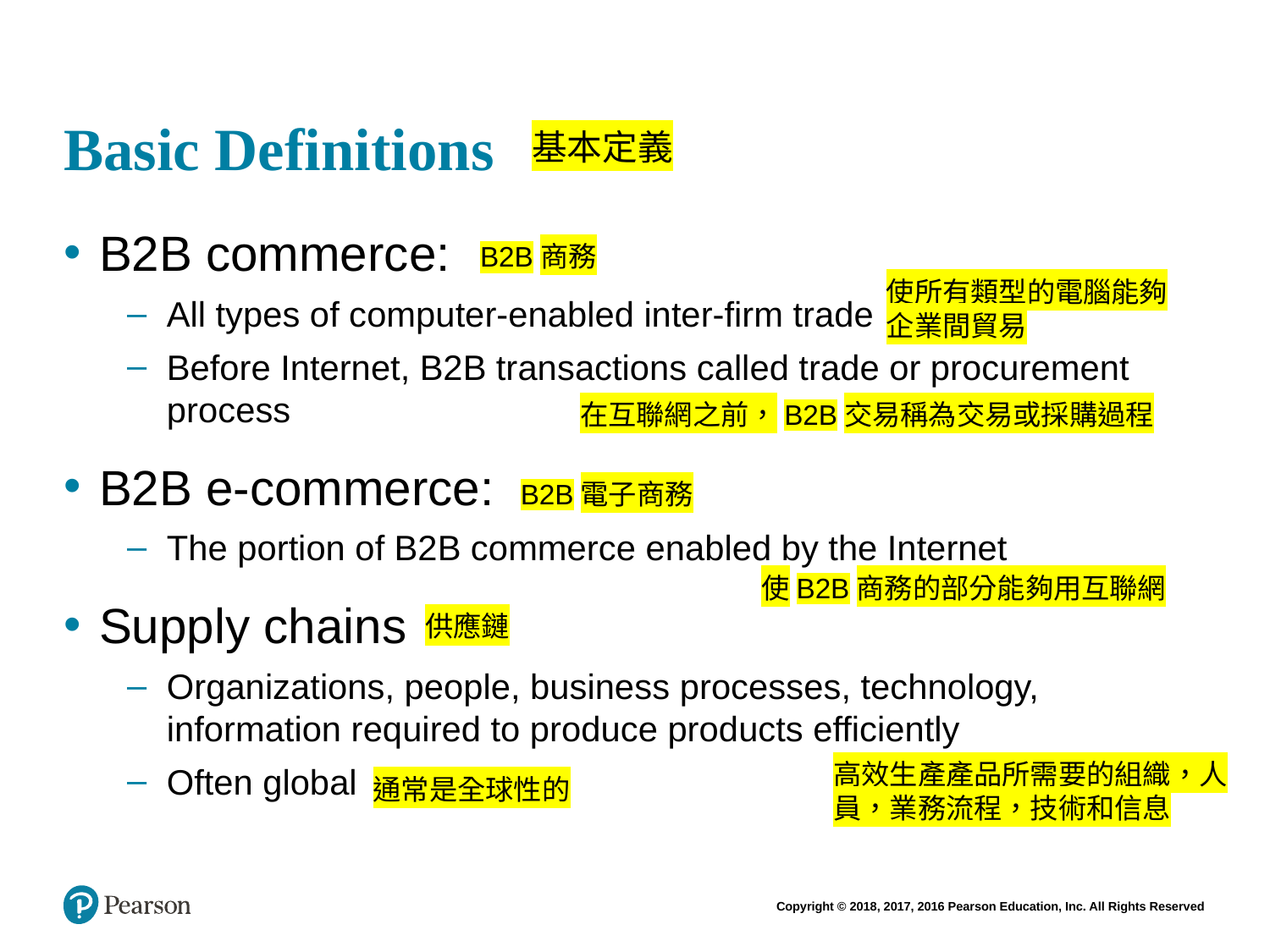

# Basic Definitions
基本定義
B2B commerce:
All types of computer-enabled inter-firm trade
Before Internet, B2B transactions called trade or procurement process
B2B e-commerce:
The portion of B2B commerce enabled by the Internet
Supply chains
Organizations, people, business processes, technology, information required to produce products efficiently
Often global
B2B商務
使所有類型的電腦能夠企業間貿易
在互聯網之前，B2B交易稱為交易或採購過程
B2B電子商務
使B2B商務的部分能夠用互聯網
供應鏈
高效生產產品所需要的組織，人員，業務流程，技術和信息
通常是全球性的